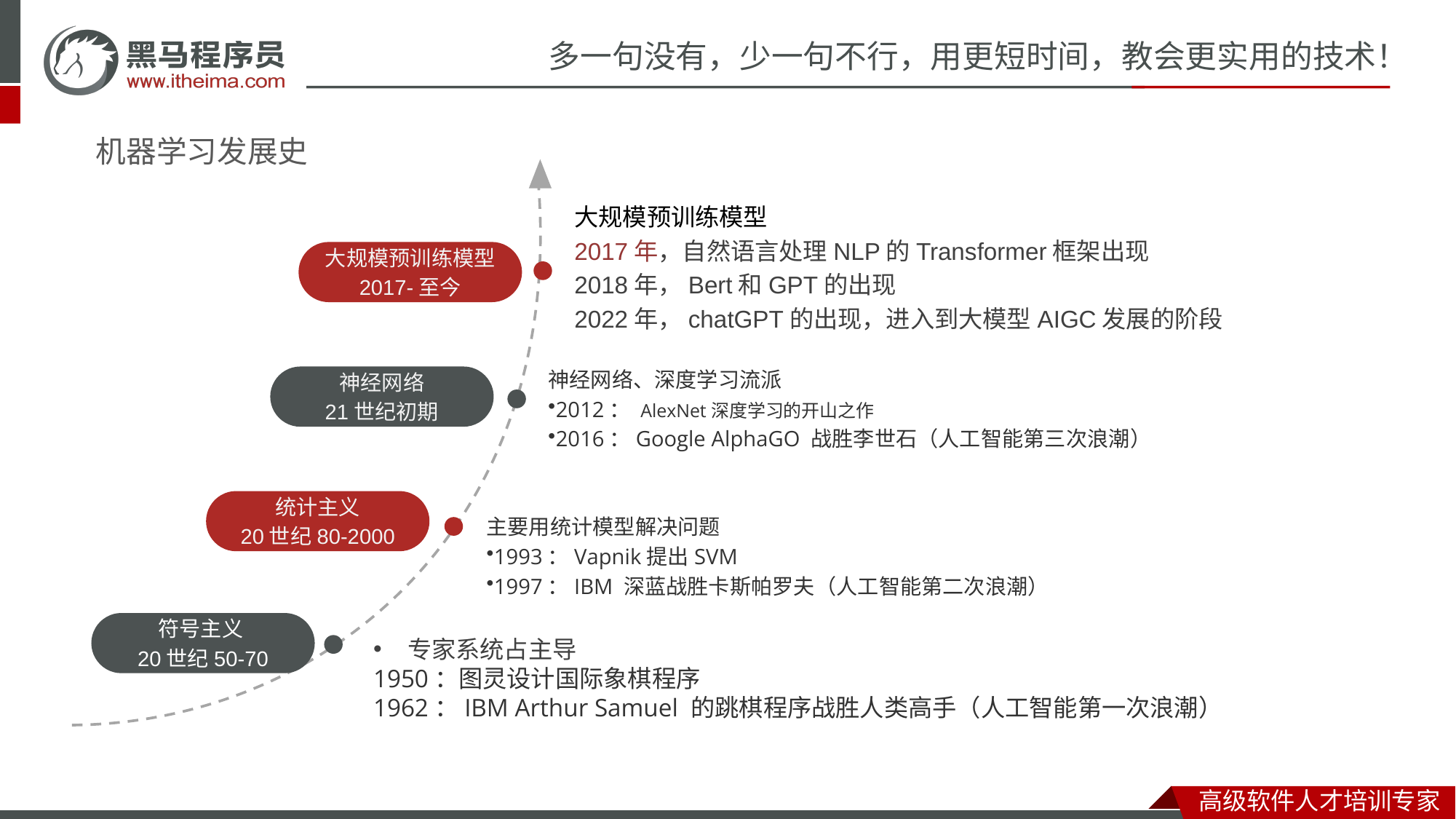

# 机器学习发展史

大规模预训练模型
2017年，自然语言处理NLP的Transformer框架出现
2018年，Bert和GPT的出现
2022年，chatGPT的出现，进入到大模型AIGC发展的阶段

大规模预训练模型
2017-至今

神经网络、深度学习流派
2012： AlexNet深度学习的开山之作
2016：Google AlphaGO 战胜李世石（人工智能第三次浪潮）
神经网络
21世纪初期

统计主义
20世纪80-2000
主要用统计模型解决问题
1993：Vapnik提出SVM
1997：IBM 深蓝战胜卡斯帕罗夫（人工智能第二次浪潮）

符号主义
20世纪50-70
专家系统占主导
1950：图灵设计国际象棋程序
1962：IBM Arthur Samuel 的跳棋程序战胜人类高手（人工智能第一次浪潮）